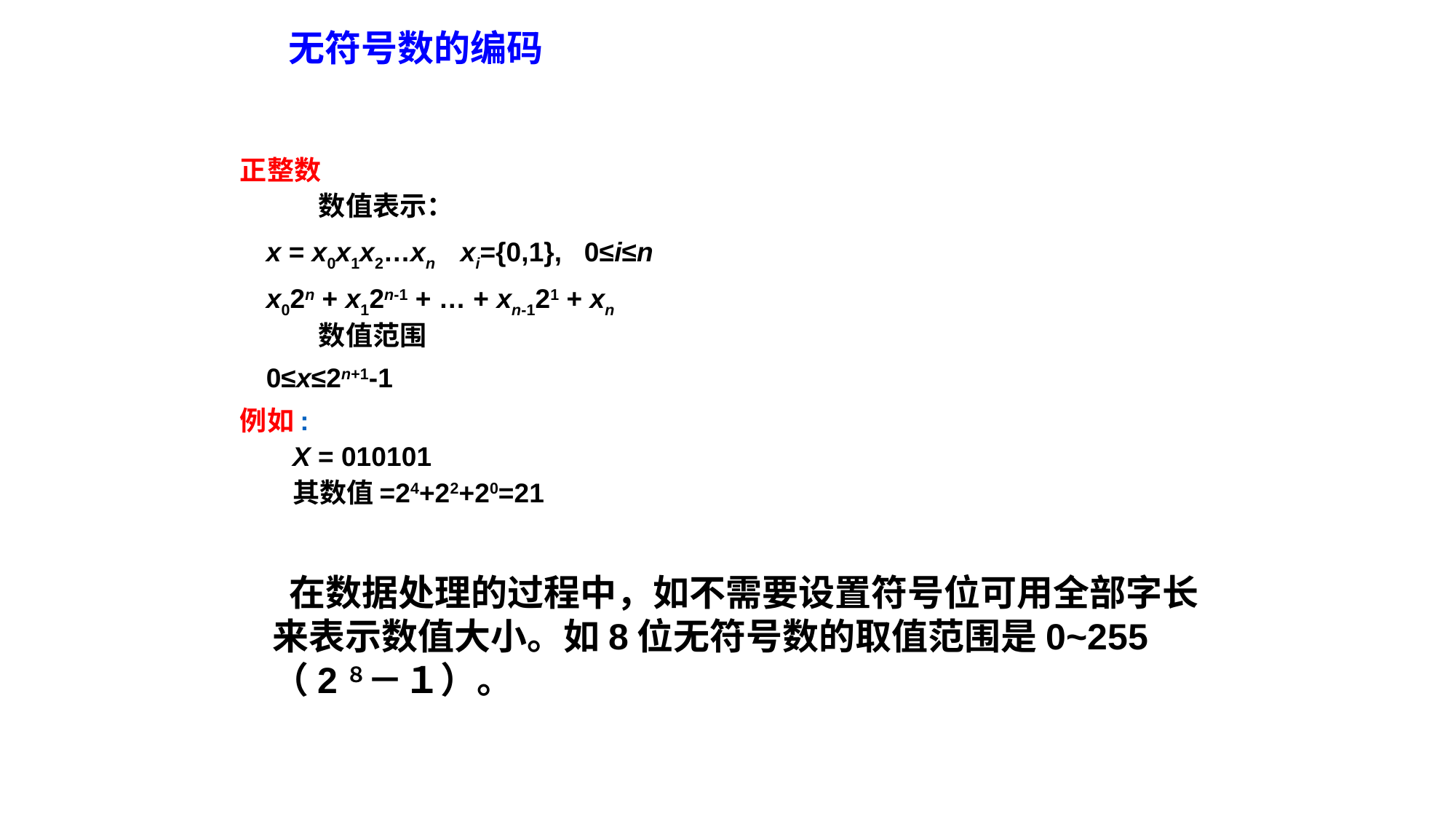

# 无符号数的编码
正整数
	数值表示：
			x = x0x1x2…xn	xi={0,1},   0≤i≤n
			x02n + x12n-1 + … + xn-121 + xn
	数值范围
			0≤x≤2n+1-1
例如:
X = 010101
其数值=24+22+20=21
      在数据处理的过程中，如不需要设置符号位可用全部字长来表示数值大小。如8位无符号数的取值范围是0~255（2８－１）。